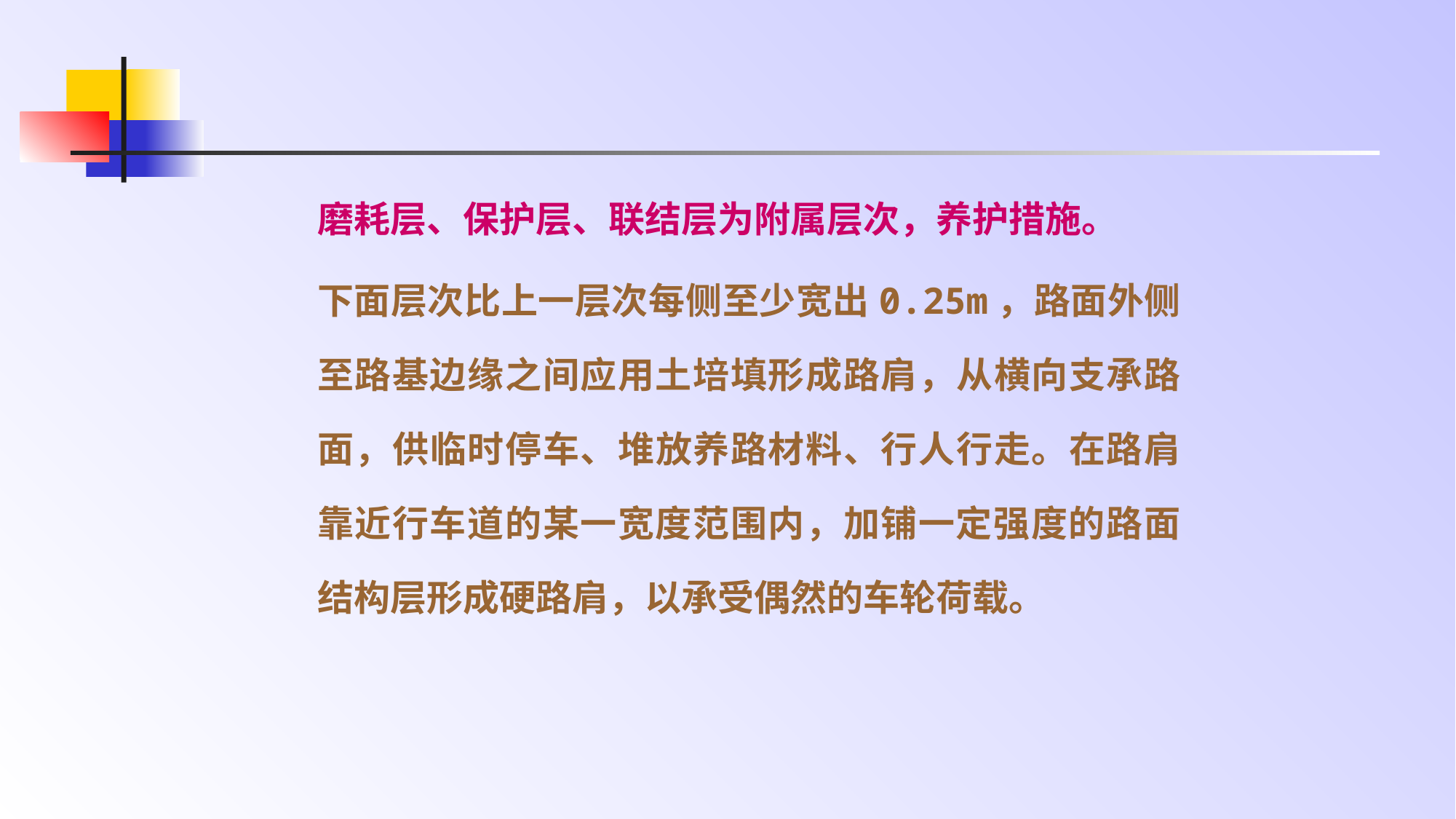

磨耗层、保护层、联结层为附属层次，养护措施。
下面层次比上一层次每侧至少宽出0.25m，路面外侧至路基边缘之间应用土培填形成路肩，从横向支承路面，供临时停车、堆放养路材料、行人行走。在路肩靠近行车道的某一宽度范围内，加铺一定强度的路面结构层形成硬路肩，以承受偶然的车轮荷载。